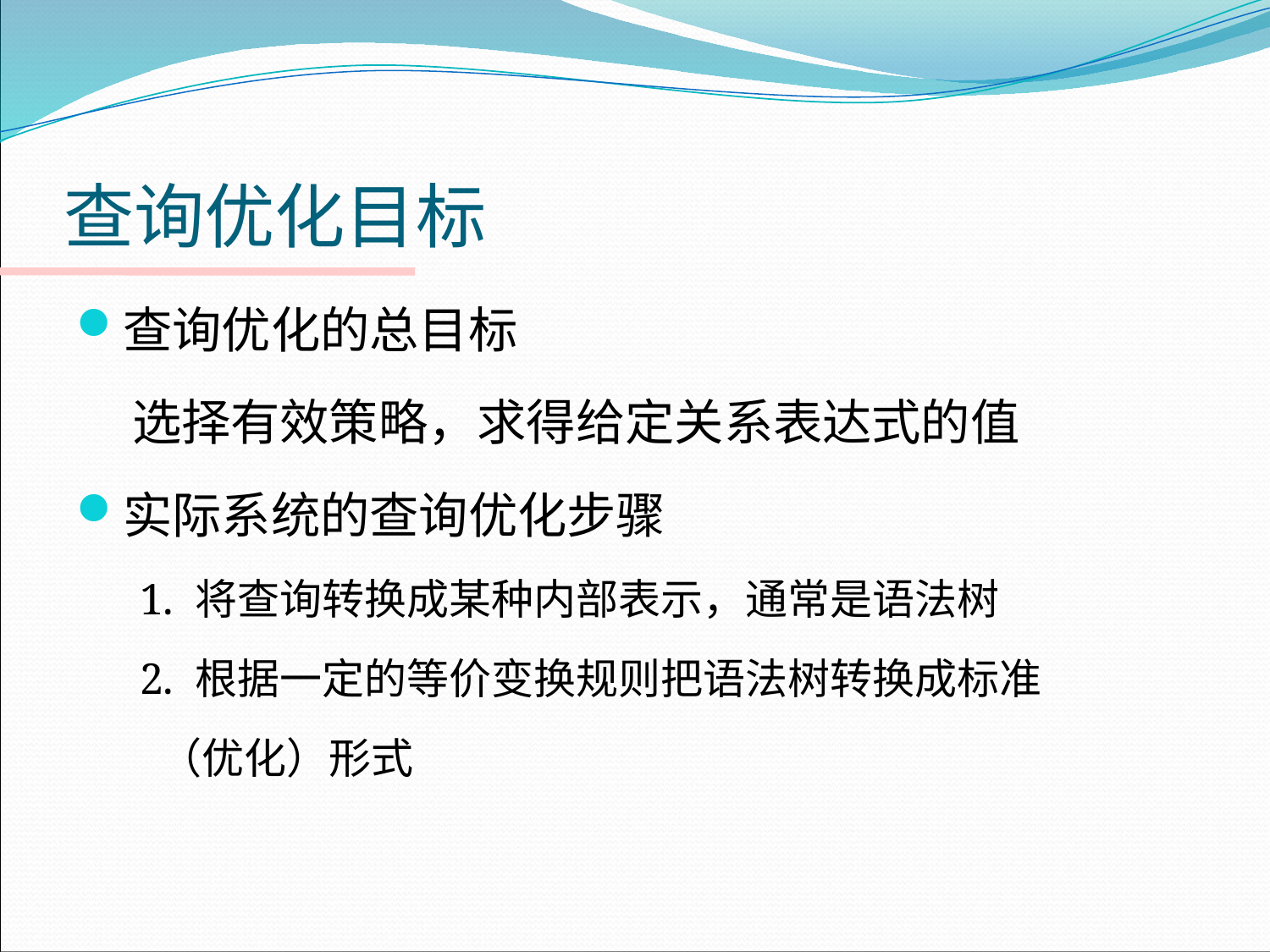

# 查询优化目标
查询优化的总目标
    选择有效策略，求得给定关系表达式的值
实际系统的查询优化步骤
1. 将查询转换成某种内部表示，通常是语法树
2. 根据一定的等价变换规则把语法树转换成标准
 （优化）形式

842